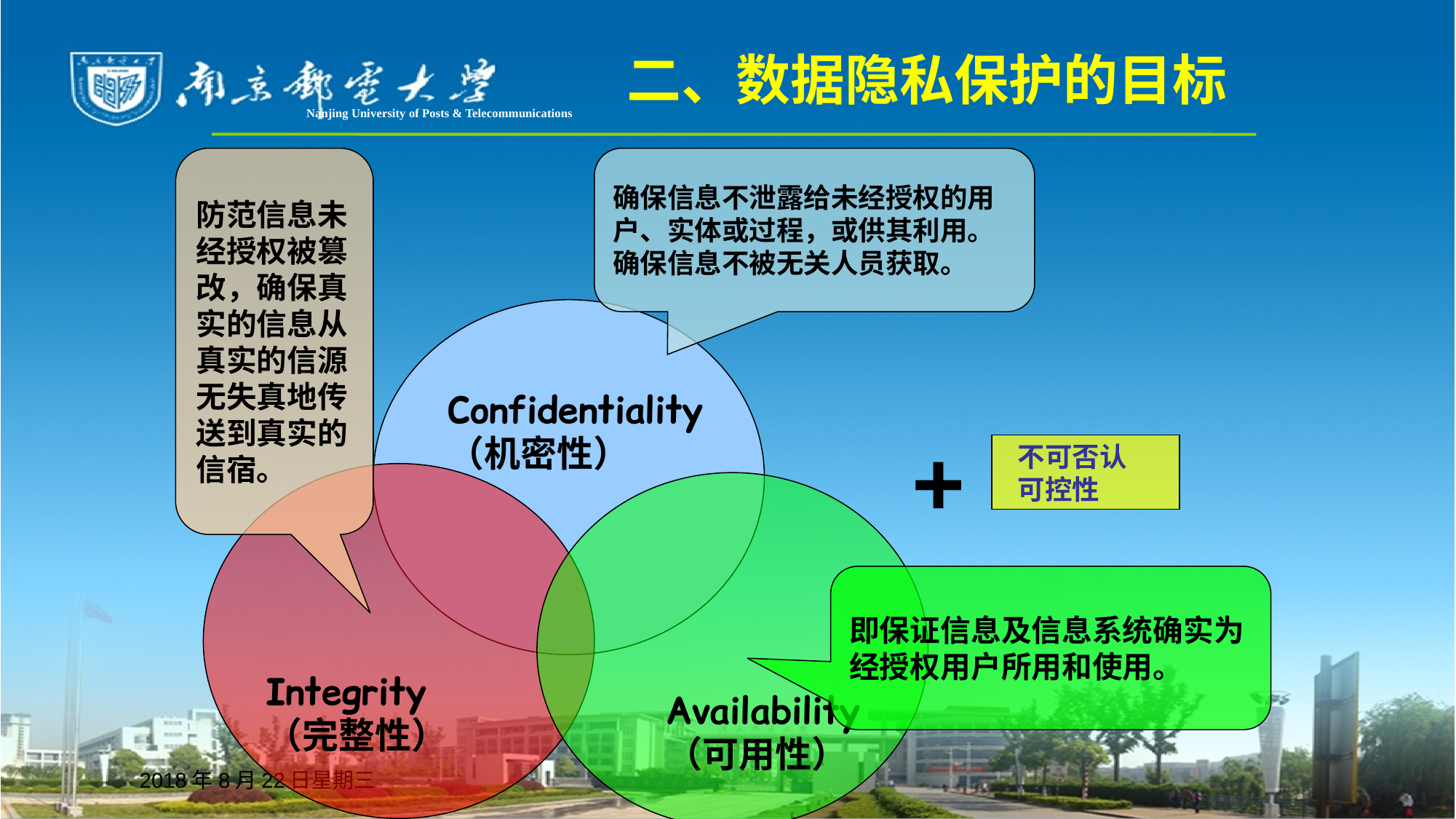

二、数据隐私保护的目标
Nanjing University of Posts & Telecommunications

防范信息未经授权被篡改，确保真实的信息从真实的信源无失真地传送到真实的信宿。
确保信息不泄露给未经授权的用户、实体或过程，或供其利用。确保信息不被无关人员获取。

Confidentiality （机密性）
+
不可否认
可控性

即保证信息及信息系统确实为经授权用户所用和使用。
Integrity（完整性）
Availability（可用性）